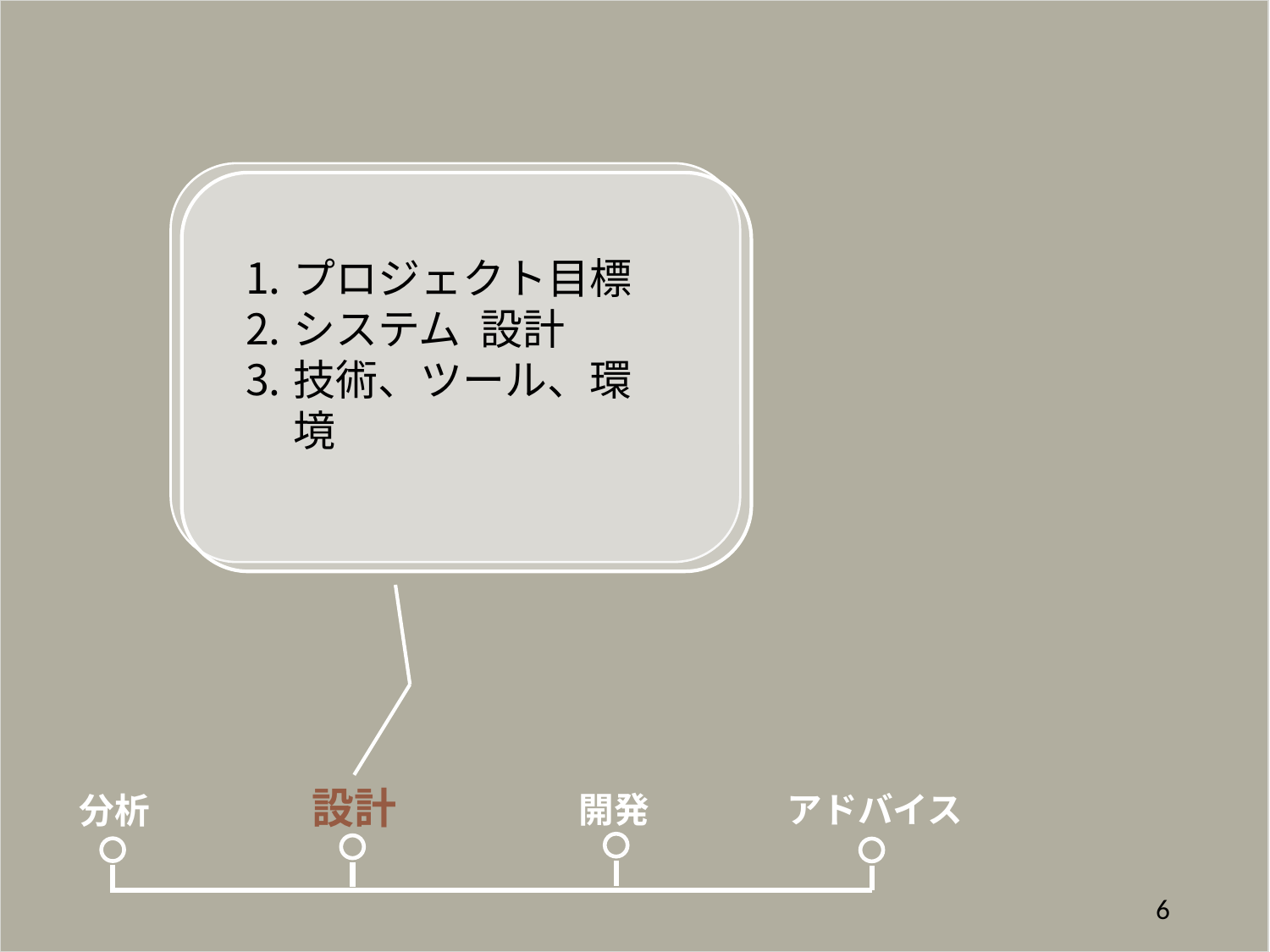

プロジェクト目標
システム  設計
技術、ツール、環境
設計
開発
アドバイス
分析

6